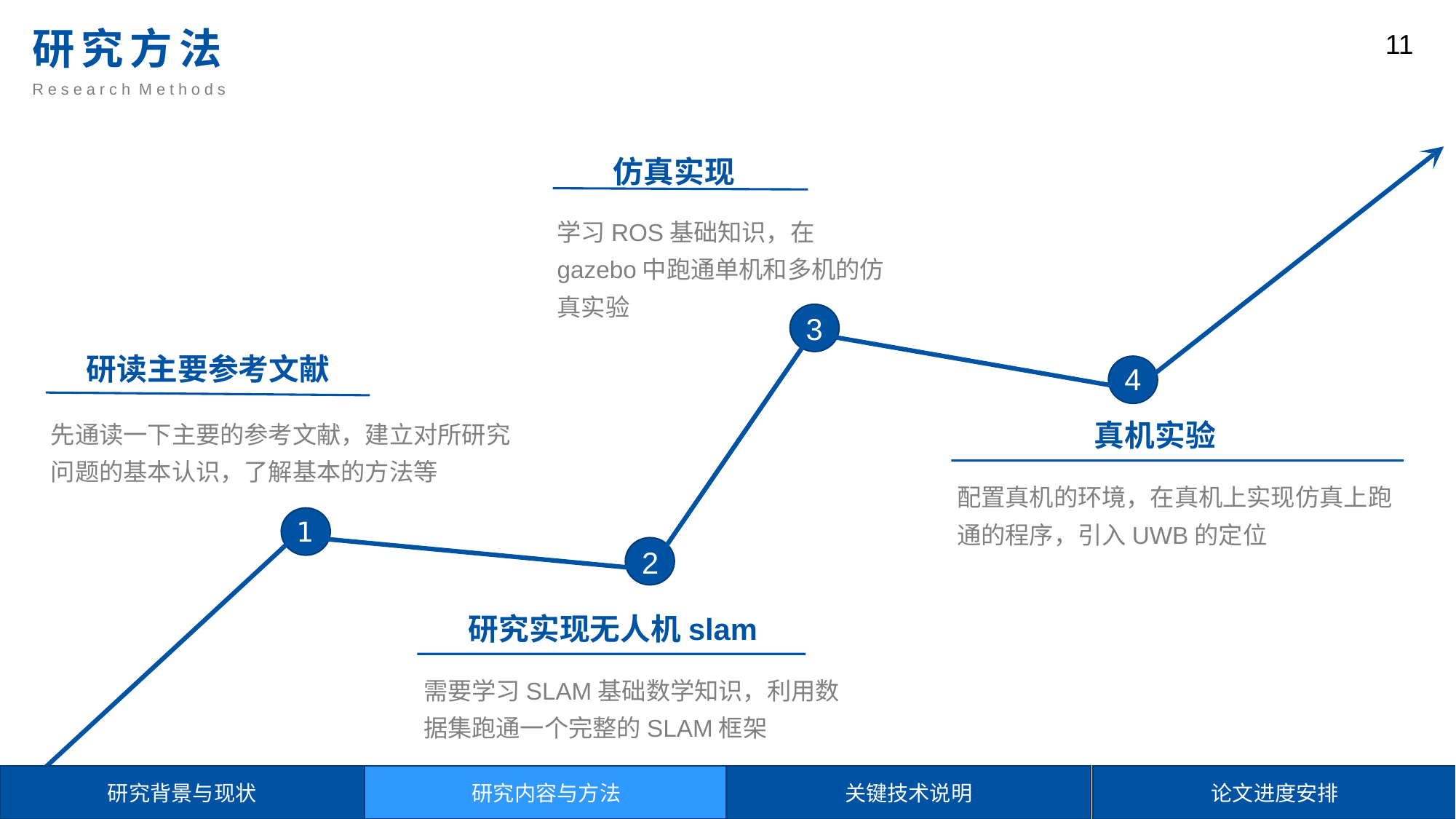

# 研究方法
R e s e a r c h  M e t h o d s
11

   仿真实现
学习ROS基础知识，在gazebo中跑通单机和多机的仿真实验

3
研读主要参考文献

       真机实验

4

先通读一下主要的参考文献，建立对所研究 问题的基本认识，了解基本的方法等
配置真机的环境，在真机上实现仿真上跑通的程序，引入UWB的定位

1

2
研究实现无人机slam
需要学习SLAM基础数学知识，利用数据集跑通一个完整的SLAM框架
研究背景与现状
研究内容与方法
关键技术说明
论文进度安排